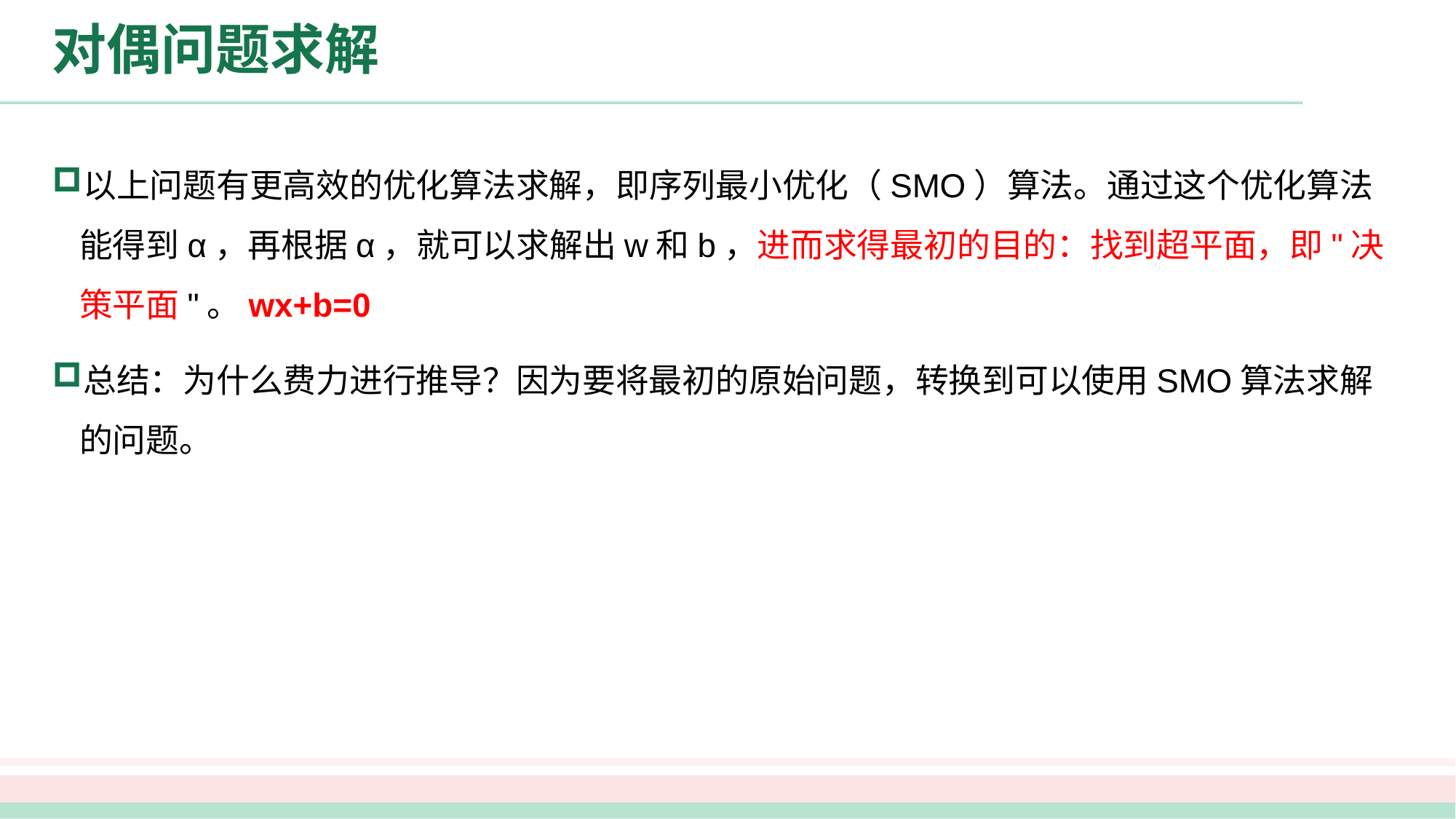

# 对偶问题求解
以上问题有更高效的优化算法求解，即序列最小优化（SMO）算法。通过这个优化算法能得到α，再根据α，就可以求解出w和b，进而求得最初的目的：找到超平面，即"决策平面"。wx+b=0
总结：为什么费力进行推导？因为要将最初的原始问题，转换到可以使用SMO算法求解的问题。